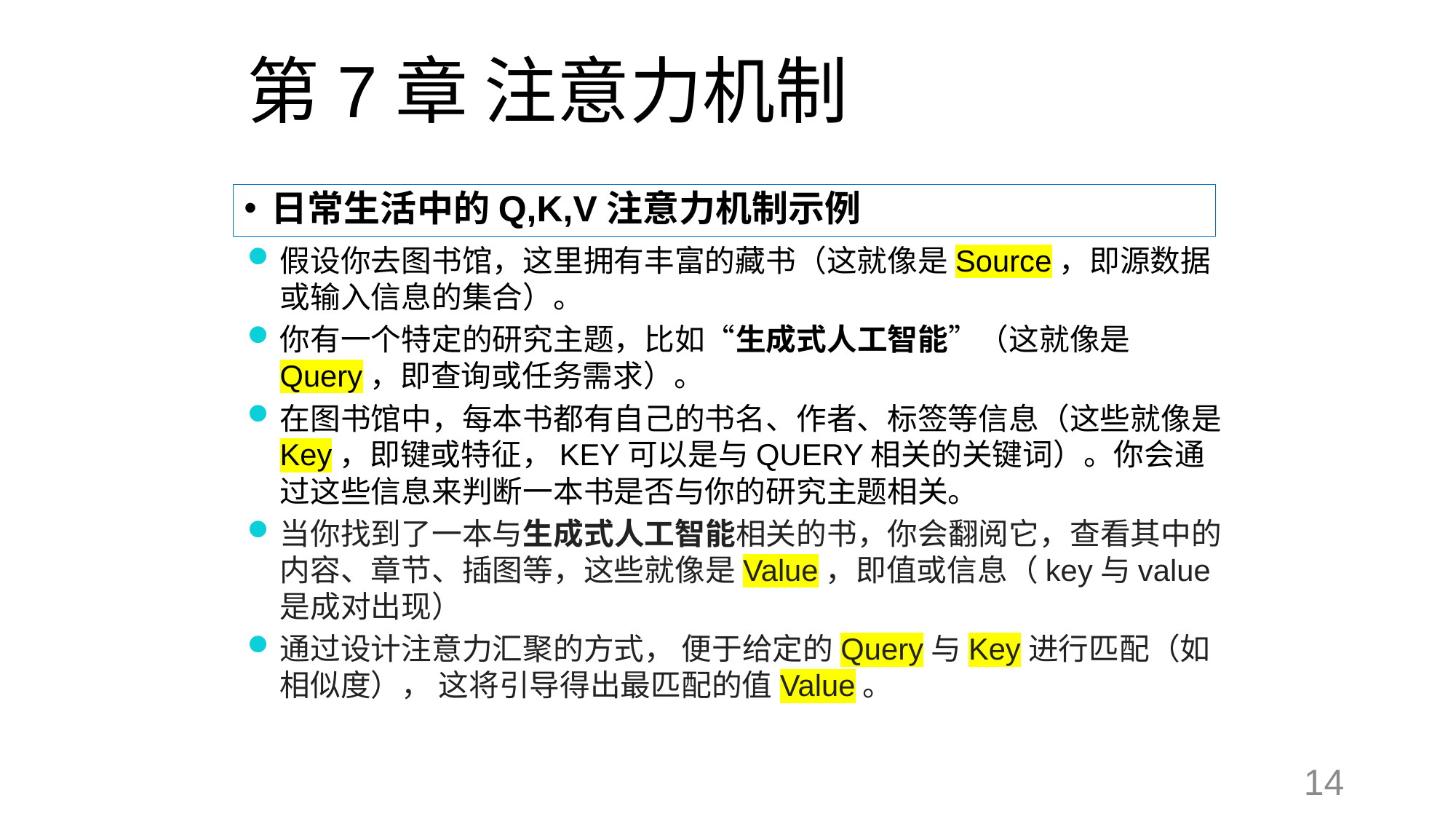

# 第7章 注意力机制
日常生活中的Q,K,V注意力机制示例

假设你去图书馆，这里拥有丰富的藏书（这就像是Source，即源数据或输入信息的集合）。
你有一个特定的研究主题，比如“生成式人工智能”（这就像是Query，即查询或任务需求）。
在图书馆中，每本书都有自己的书名、作者、标签等信息（这些就像是Key，即键或特征，KEY可以是与QUERY相关的关键词）。你会通过这些信息来判断一本书是否与你的研究主题相关。
当你找到了一本与生成式人工智能相关的书，你会翻阅它，查看其中的内容、章节、插图等，这些就像是Value，即值或信息（key与value是成对出现）
通过设计注意力汇聚的方式， 便于给定的Query与Key进行匹配（如相似度）， 这将引导得出最匹配的值Value。

14